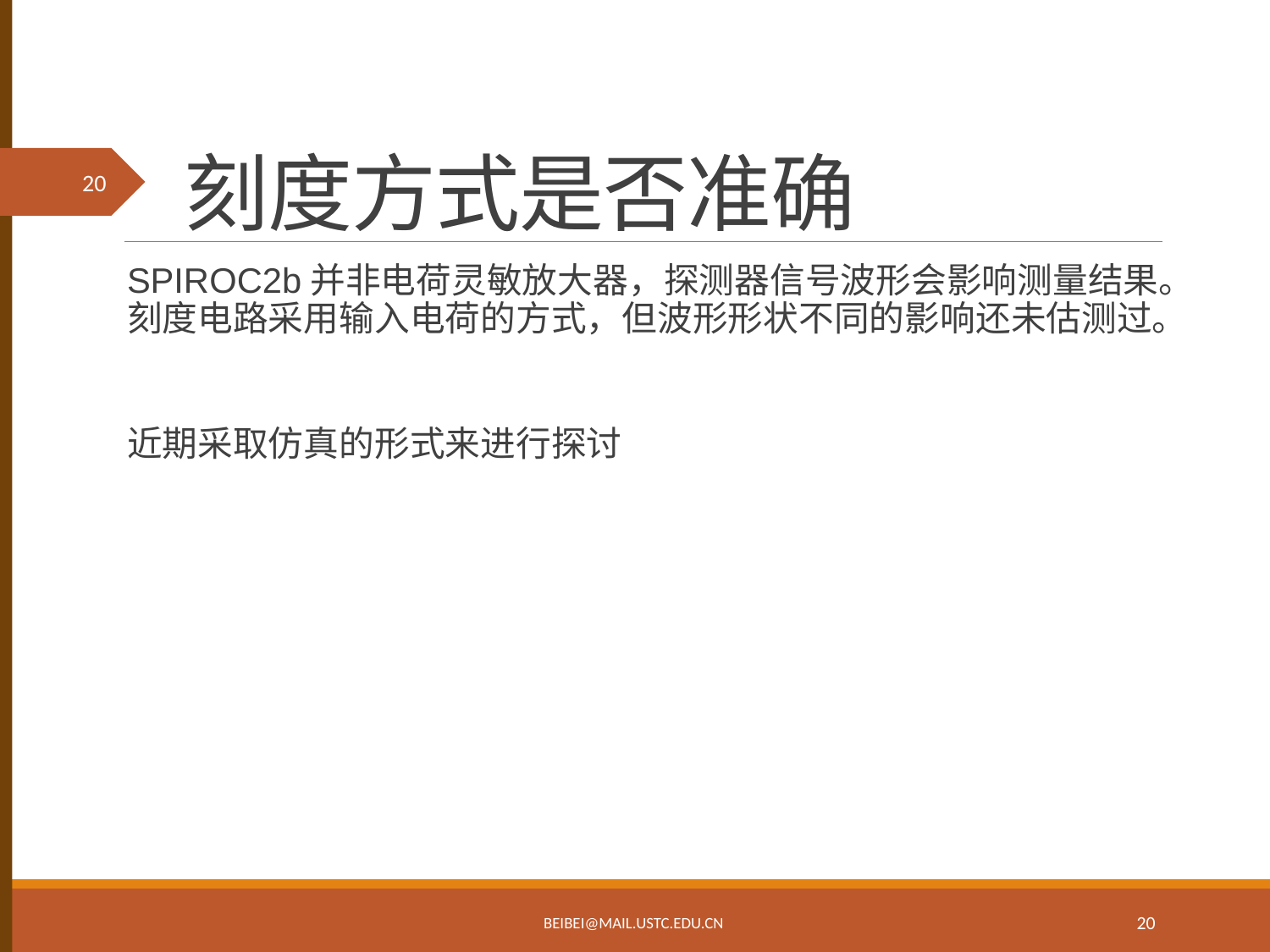

# 刻度方式是否准确
SPIROC2b并非电荷灵敏放大器，探测器信号波形会影响测量结果。刻度电路采用输入电荷的方式，但波形形状不同的影响还未估测过。

近期采取仿真的形式来进行探讨
BEIBEI@MAIL.USTC.EDU.CN
20